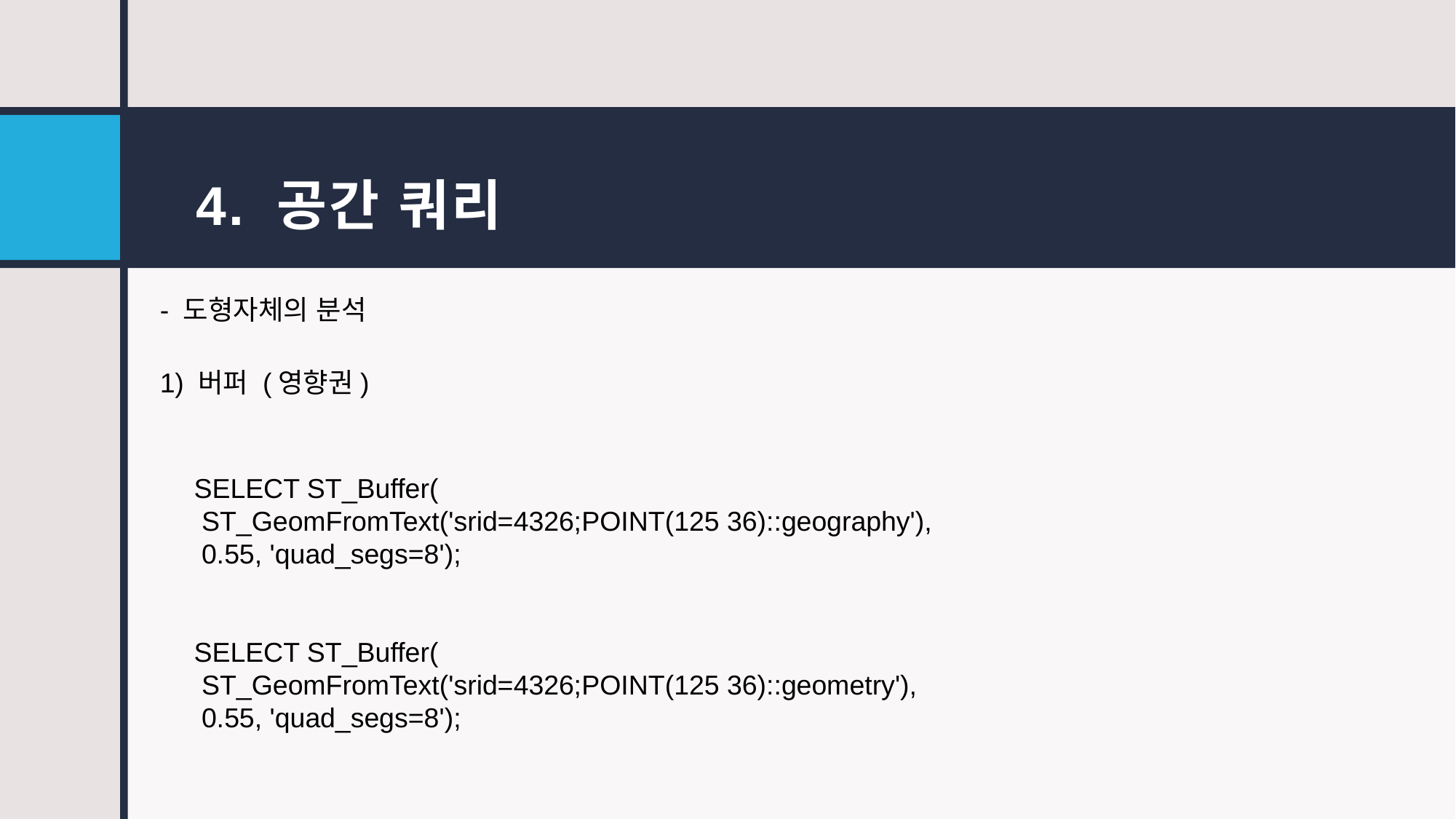

# 4. 공간 쿼리

- 도형자체의 분석

1) 버퍼 (영향권)

SELECT ST_Buffer(
 ST_GeomFromText('srid=4326;POINT(125 36)::geography'),
 0.55, 'quad_segs=8');

SELECT ST_Buffer(
 ST_GeomFromText('srid=4326;POINT(125 36)::geometry'),
 0.55, 'quad_segs=8');